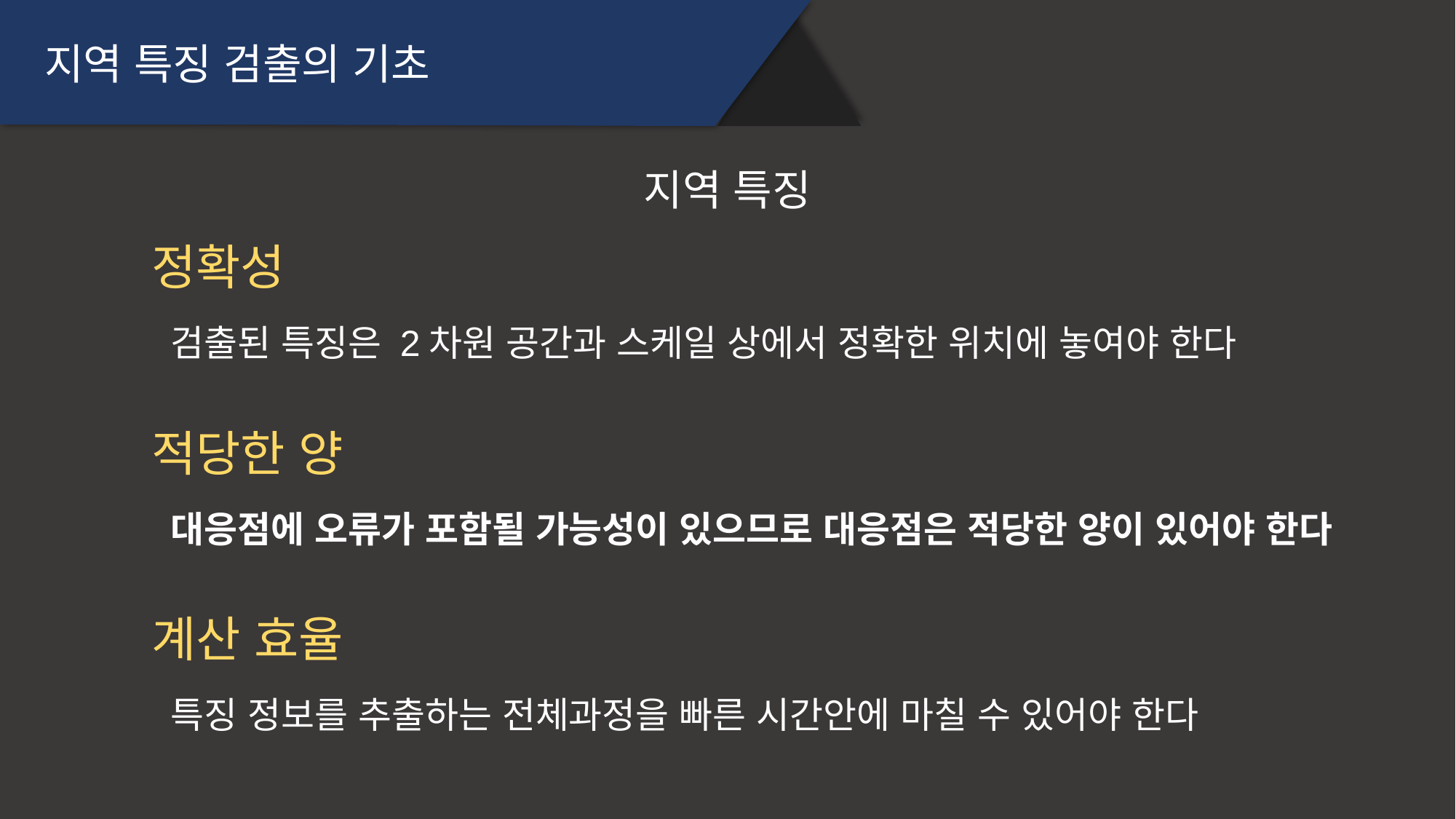

지역 특징 검출의 기초
지역 특징
정확성

 검출된 특징은 2차원 공간과 스케일 상에서 정확한 위치에 놓여야 한다
적당한 양

 대응점에 오류가 포함될 가능성이 있으므로 대응점은 적당한 양이 있어야 한다
계산 효율

 특징 정보를 추출하는 전체과정을 빠른 시간안에 마칠 수 있어야 한다